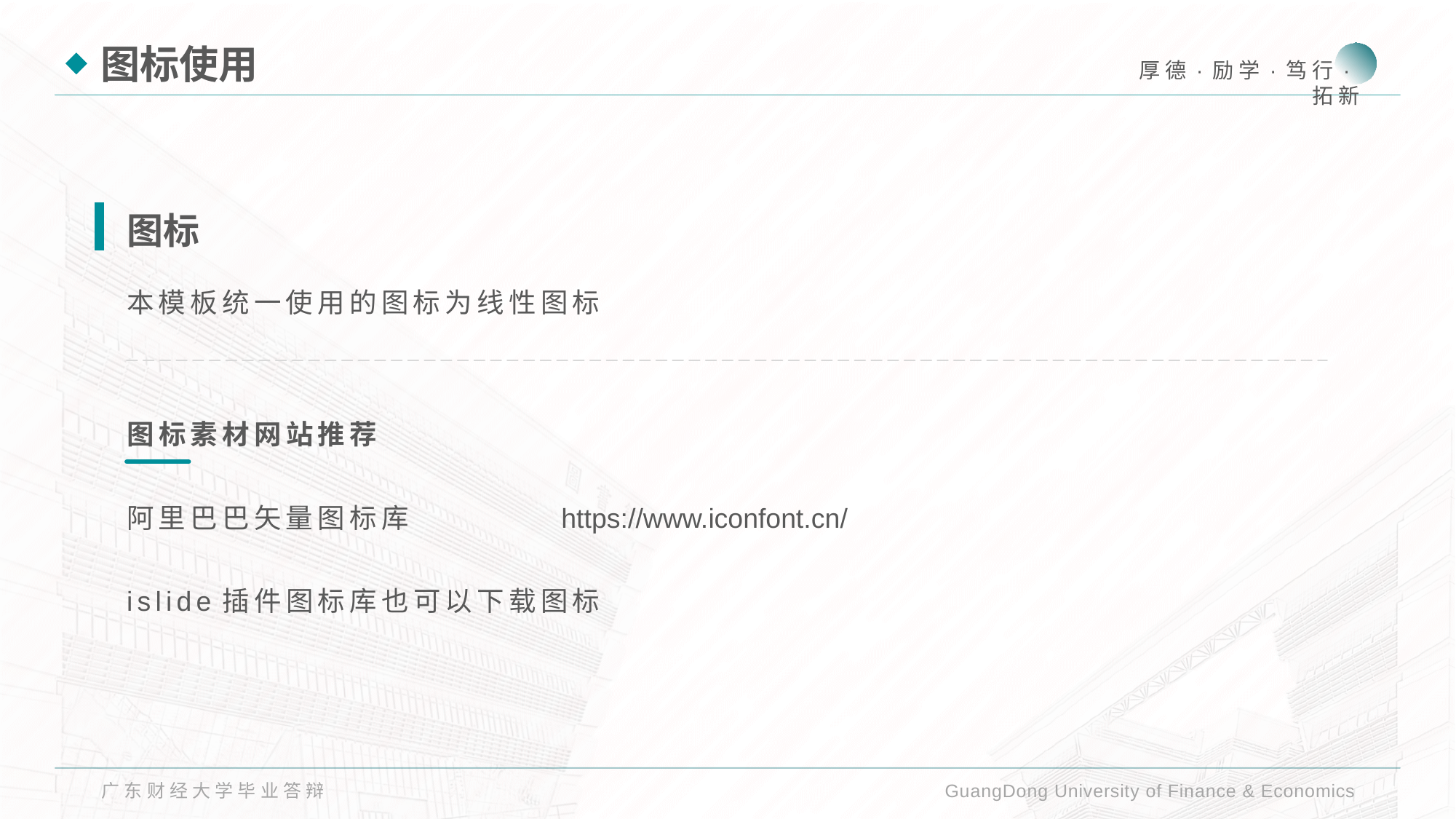

图标使用
图标
本模板统一使用的图标为线性图标
图标素材网站推荐
阿里巴巴矢量图标库
https://www.iconfont.cn/
islide插件图标库也可以下载图标